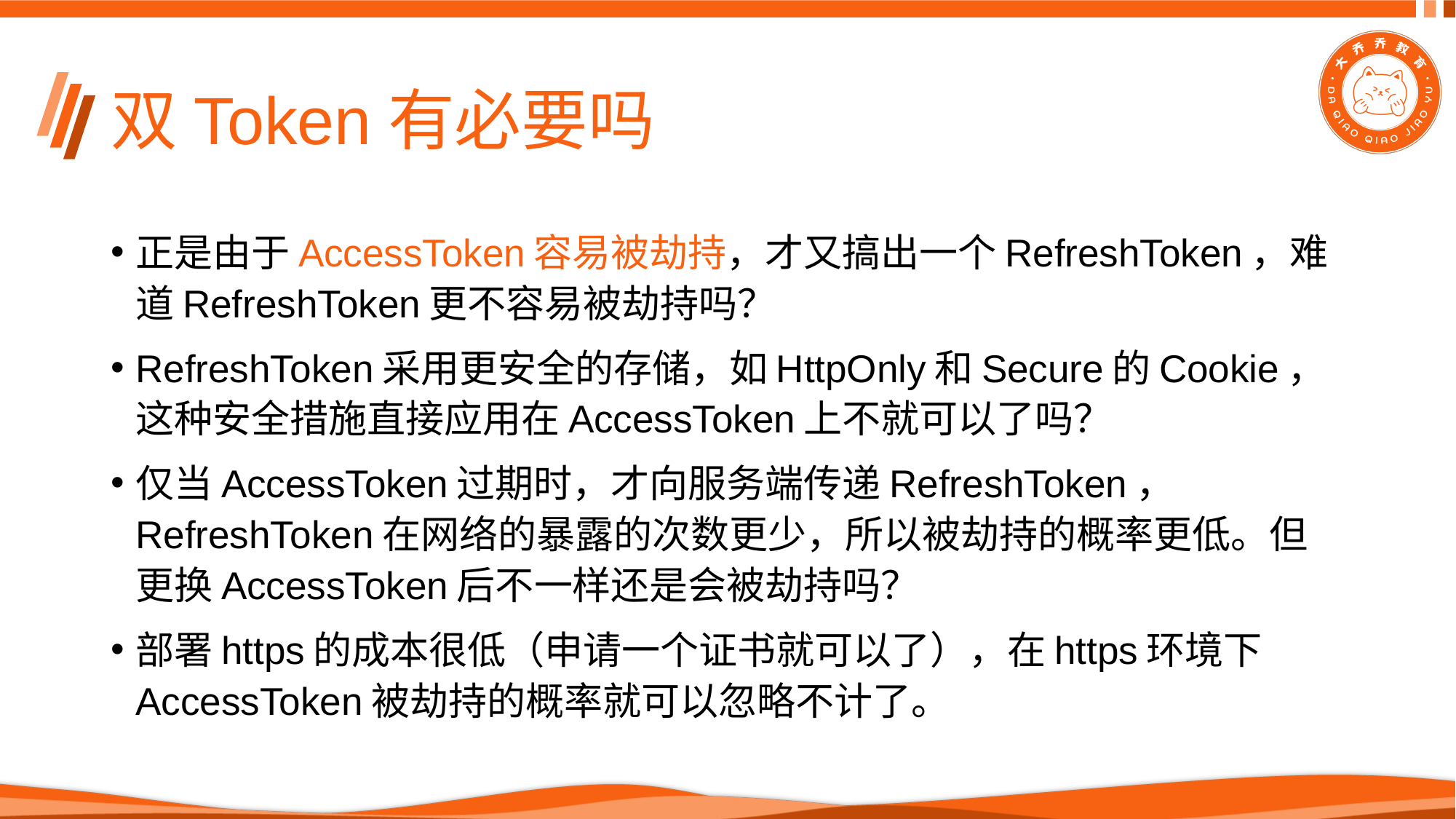

# 双Token有必要吗
正是由于AccessToken容易被劫持，才又搞出一个RefreshToken，难道RefreshToken更不容易被劫持吗？
RefreshToken采用更安全的存储，如HttpOnly和Secure的Cookie，这种安全措施直接应用在AccessToken上不就可以了吗？
仅当AccessToken过期时，才向服务端传递RefreshToken， RefreshToken在网络的暴露的次数更少，所以被劫持的概率更低。但更换AccessToken后不一样还是会被劫持吗？
部署https的成本很低（申请一个证书就可以了），在https环境下AccessToken被劫持的概率就可以忽略不计了。